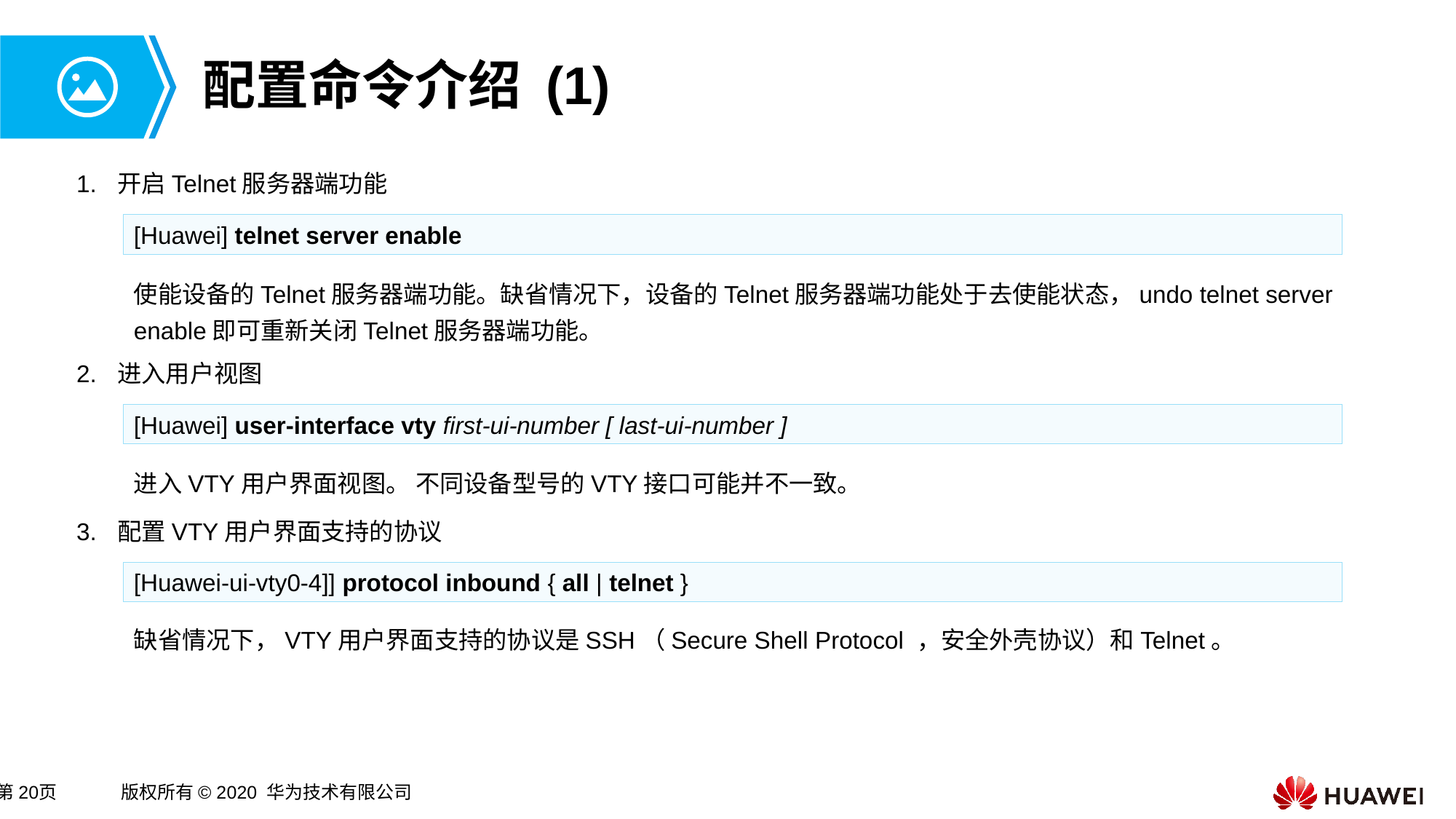

# 配置命令介绍 (1)
开启Telnet服务器端功能
[Huawei] telnet server enable
使能设备的Telnet服务器端功能。缺省情况下，设备的Telnet服务器端功能处于去使能状态，undo telnet server enable即可重新关闭Telnet服务器端功能。
进入用户视图
[Huawei] user-interface vty first-ui-number [ last-ui-number ]
进入VTY用户界面视图。 不同设备型号的VTY接口可能并不一致。
配置VTY用户界面支持的协议
[Huawei-ui-vty0-4]] protocol inbound { all | telnet }
缺省情况下，VTY用户界面支持的协议是SSH（Secure Shell Protocol ，安全外壳协议）和Telnet。